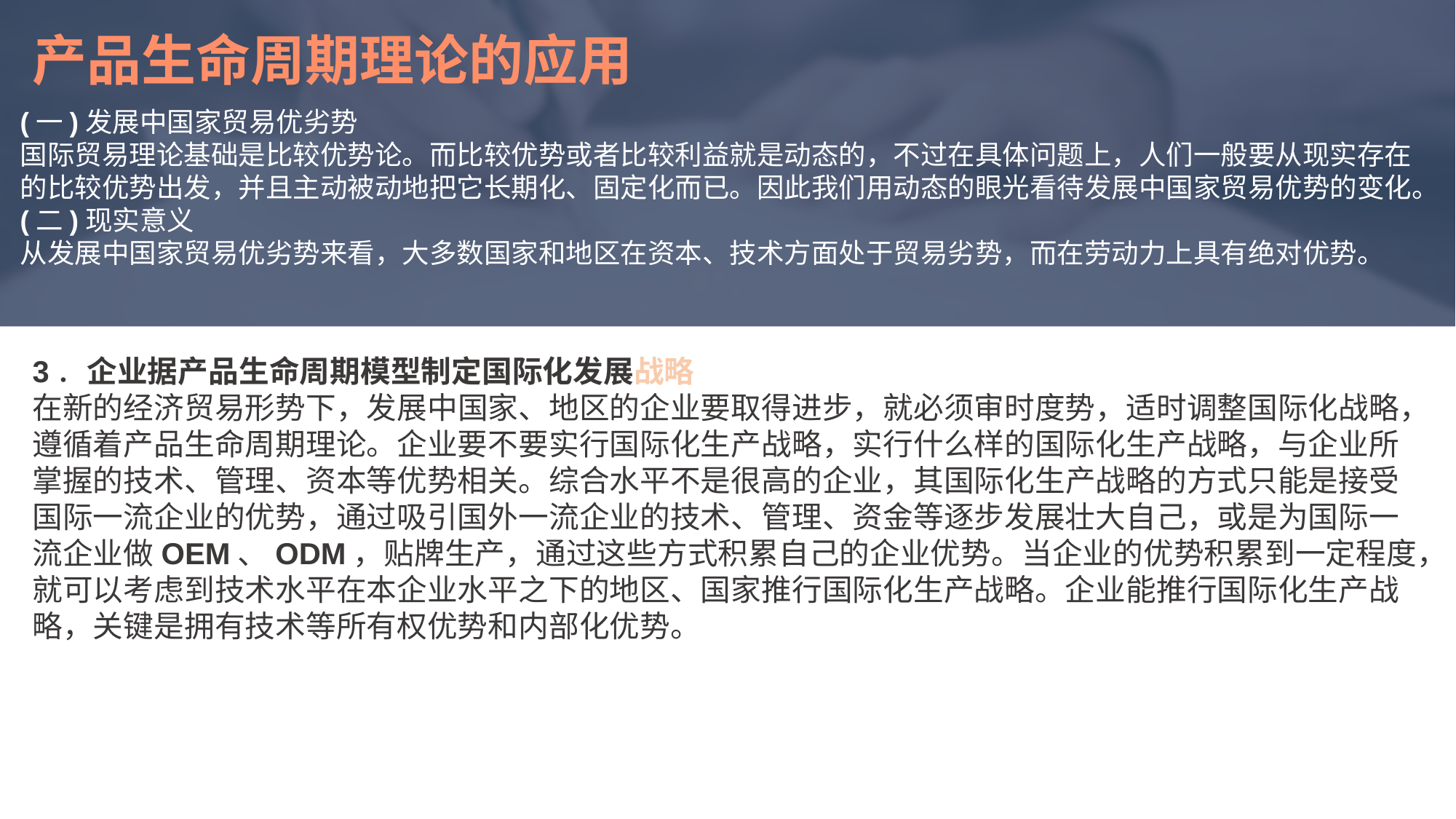

产品生命周期理论的应用
(一)发展中国家贸易优劣势
国际贸易理论基础是比较优势论。而比较优势或者比较利益就是动态的，不过在具体问题上，人们一般要从现实存在的比较优势出发，并且主动被动地把它长期化、固定化而已。因此我们用动态的眼光看待发展中国家贸易优势的变化。
(二)现实意义
从发展中国家贸易优劣势来看，大多数国家和地区在资本、技术方面处于贸易劣势，而在劳动力上具有绝对优势。
e7d195523061f1c074694c8bbf98be7b1e4b015d796375963FD28840057458461C7CA0DAD340D15583DEDFC2E3241C4F392EF3A8B4D067B40CF4F149DD7E51F346B0CAB1BCCF6DB2480C67273C6C9E4C33AF3046B1F7F7F0B2A51923447FF2D765CC750011ADC7600C66A8DE278F4F3BF652A6F92B038DDCE276C32D205890E810956E7BBEF46205
3．企业据产品生命周期模型制定国际化发展战略
在新的经济贸易形势下，发展中国家、地区的企业要取得进步，就必须审时度势，适时调整国际化战略，遵循着产品生命周期理论。企业要不要实行国际化生产战略，实行什么样的国际化生产战略，与企业所掌握的技术、管理、资本等优势相关。综合水平不是很高的企业，其国际化生产战略的方式只能是接受国际一流企业的优势，通过吸引国外一流企业的技术、管理、资金等逐步发展壮大自己，或是为国际一流企业做OEM、ODM，贴牌生产，通过这些方式积累自己的企业优势。当企业的优势积累到一定程度，就可以考虑到技术水平在本企业水平之下的地区、国家推行国际化生产战略。企业能推行国际化生产战略，关键是拥有技术等所有权优势和内部化优势。